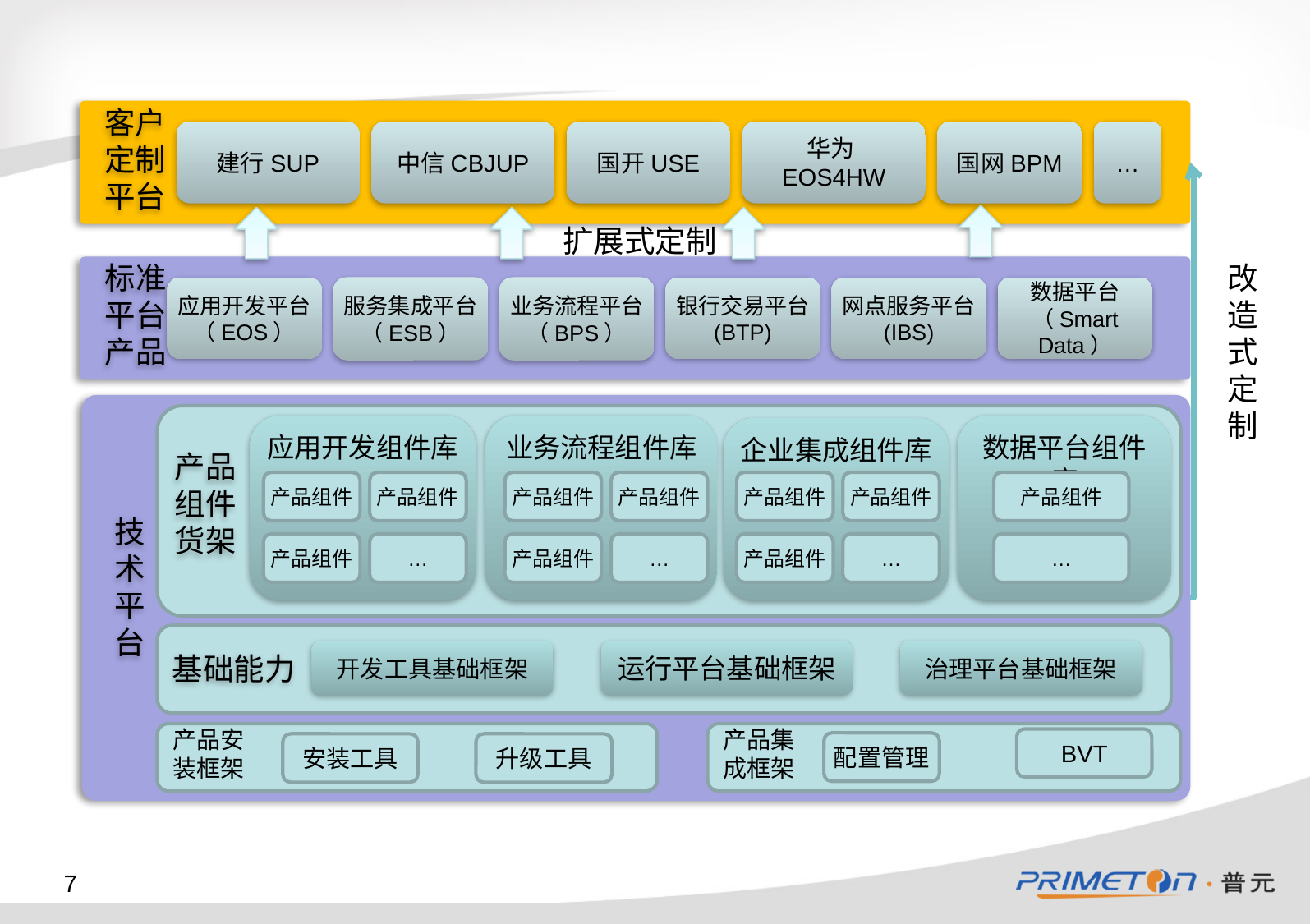

客户定制平台

建行SUP
中信CBJUP
国开USE
华为EOS4HW
国网BPM
…

扩展式定制
标准平台产品
改造式定制

应用开发平台（EOS）
服务集成平台
（ESB）
业务流程平台（BPS）
银行交易平台
(BTP)
网点服务平台
(IBS)
数据平台
（Smart Data）

应用开发组件库
业务流程组件库
数据平台组件库
企业集成组件库
产品组件货架
产品组件
产品组件
产品组件
产品组件
产品组件
产品组件
产品组件
技术平台
产品组件
…
产品组件
…
产品组件
…
…

基础能力
开发工具基础框架
运行平台基础框架
治理平台基础框架
产品安
装框架
产品集
成框架
BVT
配置管理
安装工具
升级工具
7